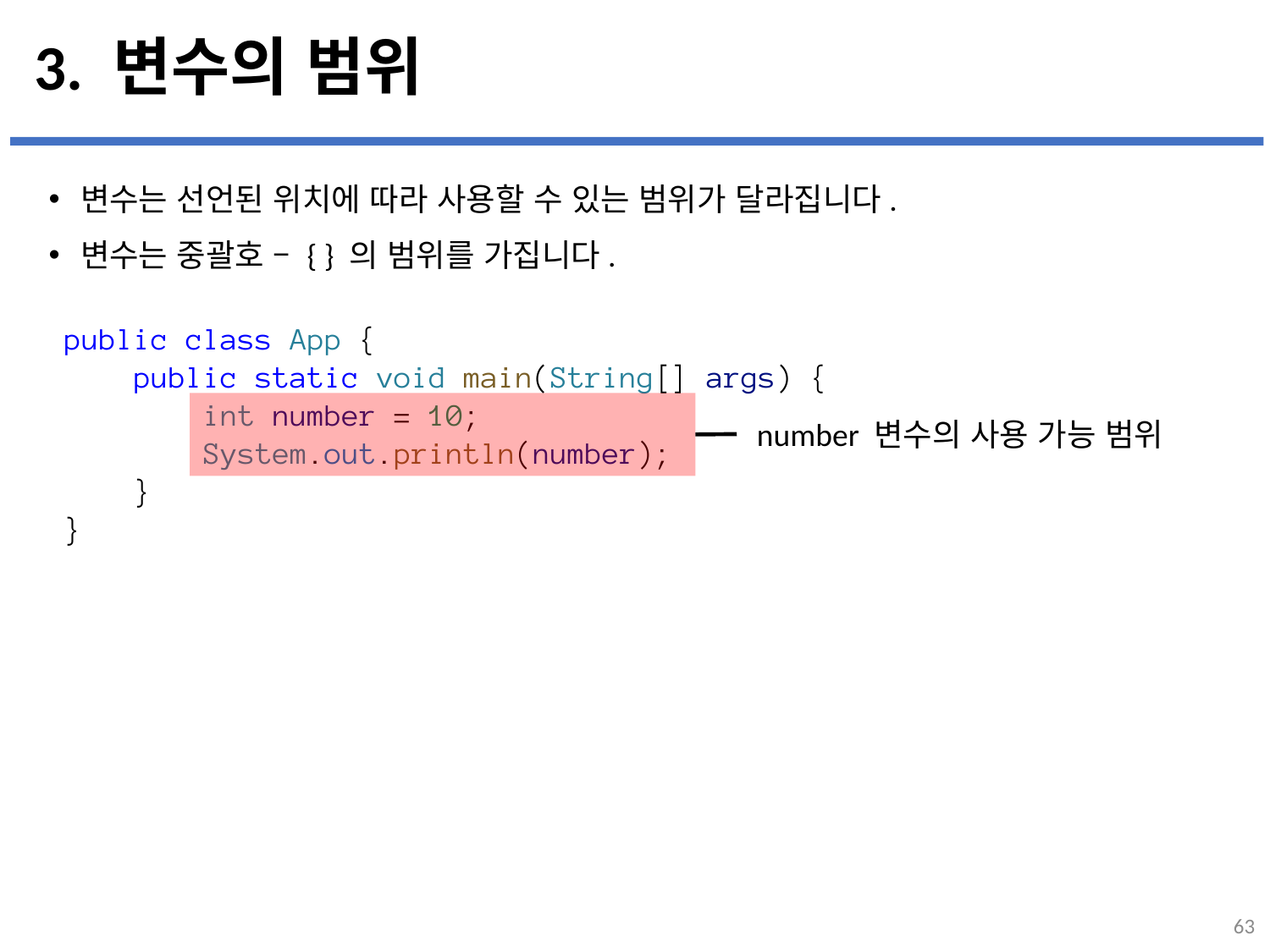

# 3. 변수의 범위
변수는 선언된 위치에 따라 사용할 수 있는 범위가 달라집니다.
변수는 중괄호 – { } 의 범위를 가집니다.

public class App {
    public static void main(String[] args) {
        int number = 10;
        System.out.println(number);
    }
}

number 변수의 사용 가능 범위
63